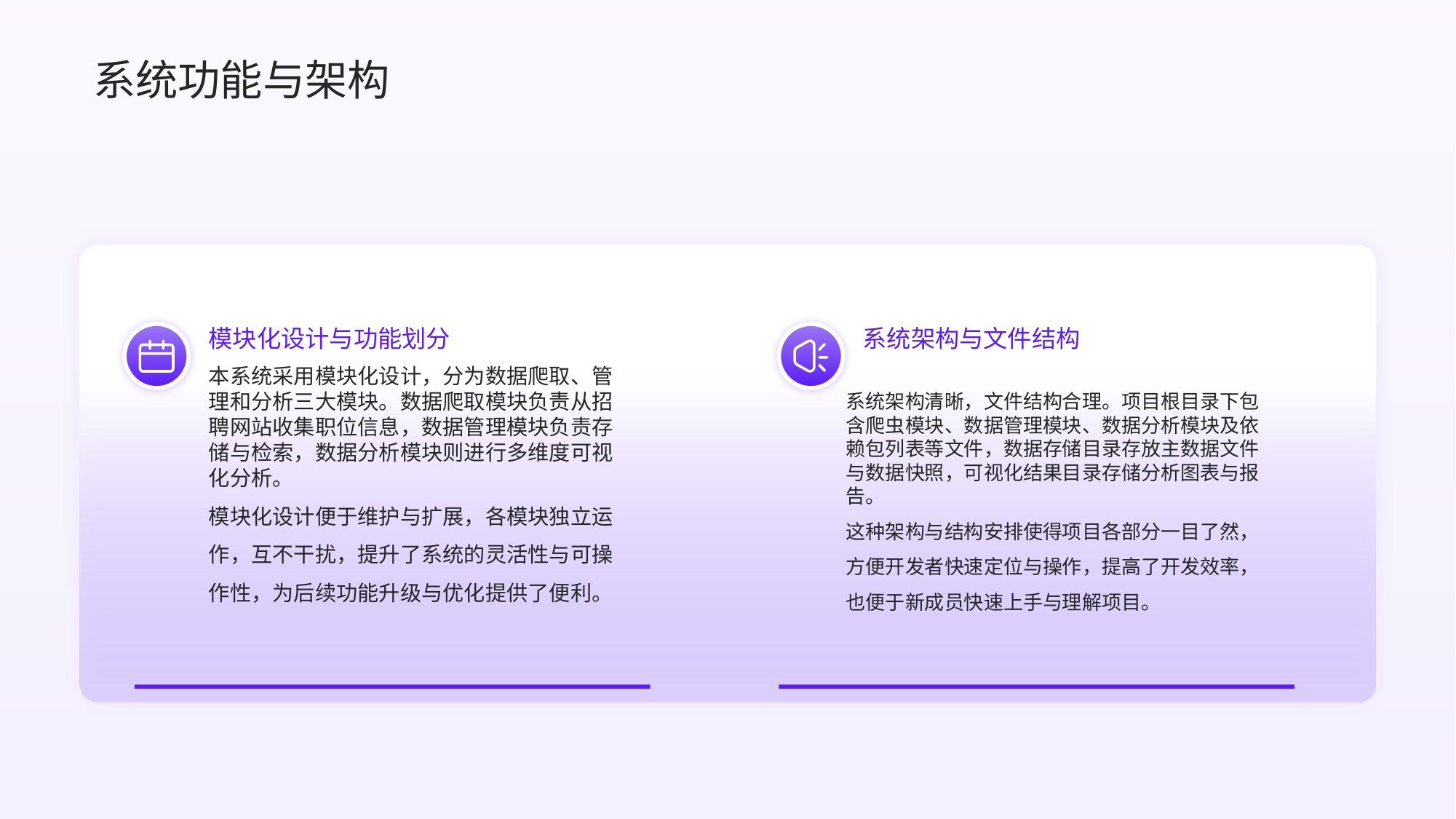

系统功能与架构

模块化设计与功能划分
系统架构与文件结构

本系统采用模块化设计，分为数据爬取、管理和分析三大模块。数据爬取模块负责从招聘网站收集职位信息，数据管理模块负责存储与检索，数据分析模块则进行多维度可视化分析。
模块化设计便于维护与扩展，各模块独立运作，互不干扰，提升了系统的灵活性与可操作性，为后续功能升级与优化提供了便利。
系统架构清晰，文件结构合理。项目根目录下包含爬虫模块、数据管理模块、数据分析模块及依赖包列表等文件，数据存储目录存放主数据文件与数据快照，可视化结果目录存储分析图表与报告。
这种架构与结构安排使得项目各部分一目了然，方便开发者快速定位与操作，提高了开发效率，也便于新成员快速上手与理解项目。